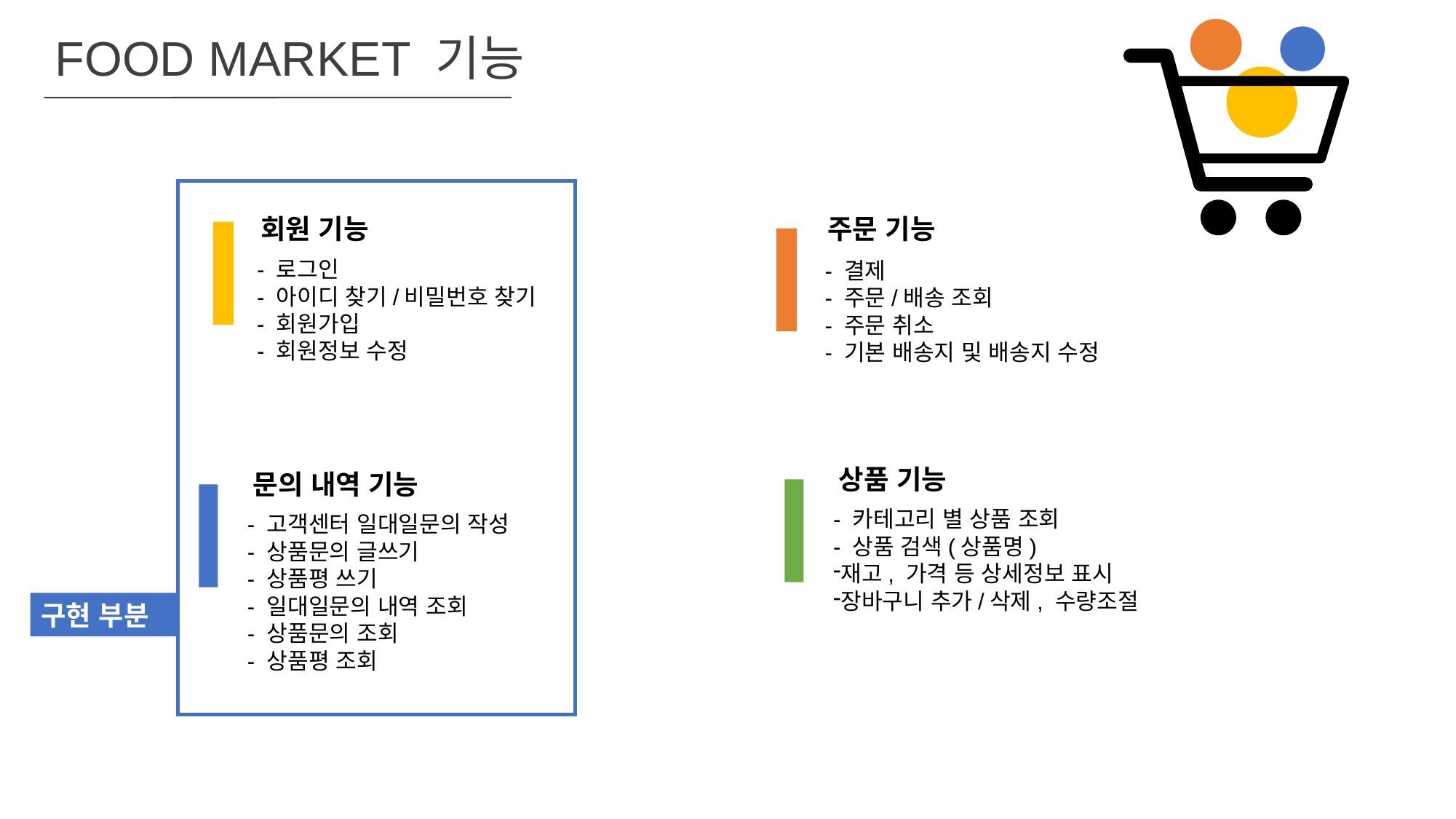

FOOD MARKET 기능

회원 기능

- 로그인
- 아이디 찾기/비밀번호 찾기
- 회원가입
- 회원정보 수정
주문 기능

- 결제
- 주문/배송 조회
- 주문 취소
- 기본 배송지 및 배송지 수정

상품 기능

- 카테고리 별 상품 조회
- 상품 검색(상품명)
재고, 가격 등 상세정보 표시
장바구니 추가/삭제, 수량조절

문의 내역 기능

- 고객센터 일대일문의 작성
- 상품문의 글쓰기
- 상품평 쓰기
- 일대일문의 내역 조회
- 상품문의 조회
- 상품평 조회
구현 부분